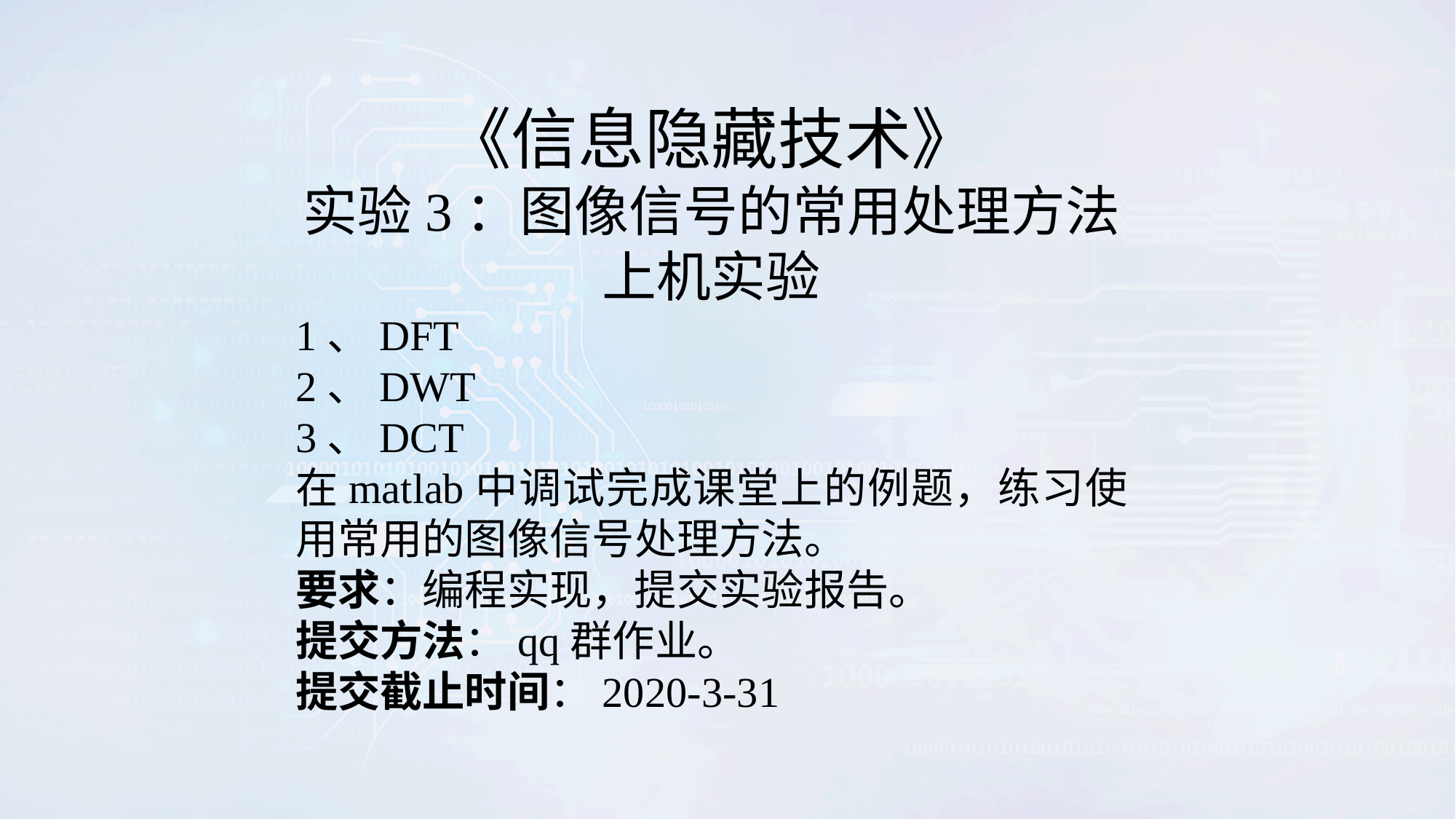

《信息隐藏技术》
实验3：图像信号的常用处理方法上机实验
1、DFT
2、DWT
3、DCT
在matlab中调试完成课堂上的例题，练习使用常用的图像信号处理方法。
要求：编程实现，提交实验报告。
提交方法：qq群作业。
提交截止时间：2020-3-31